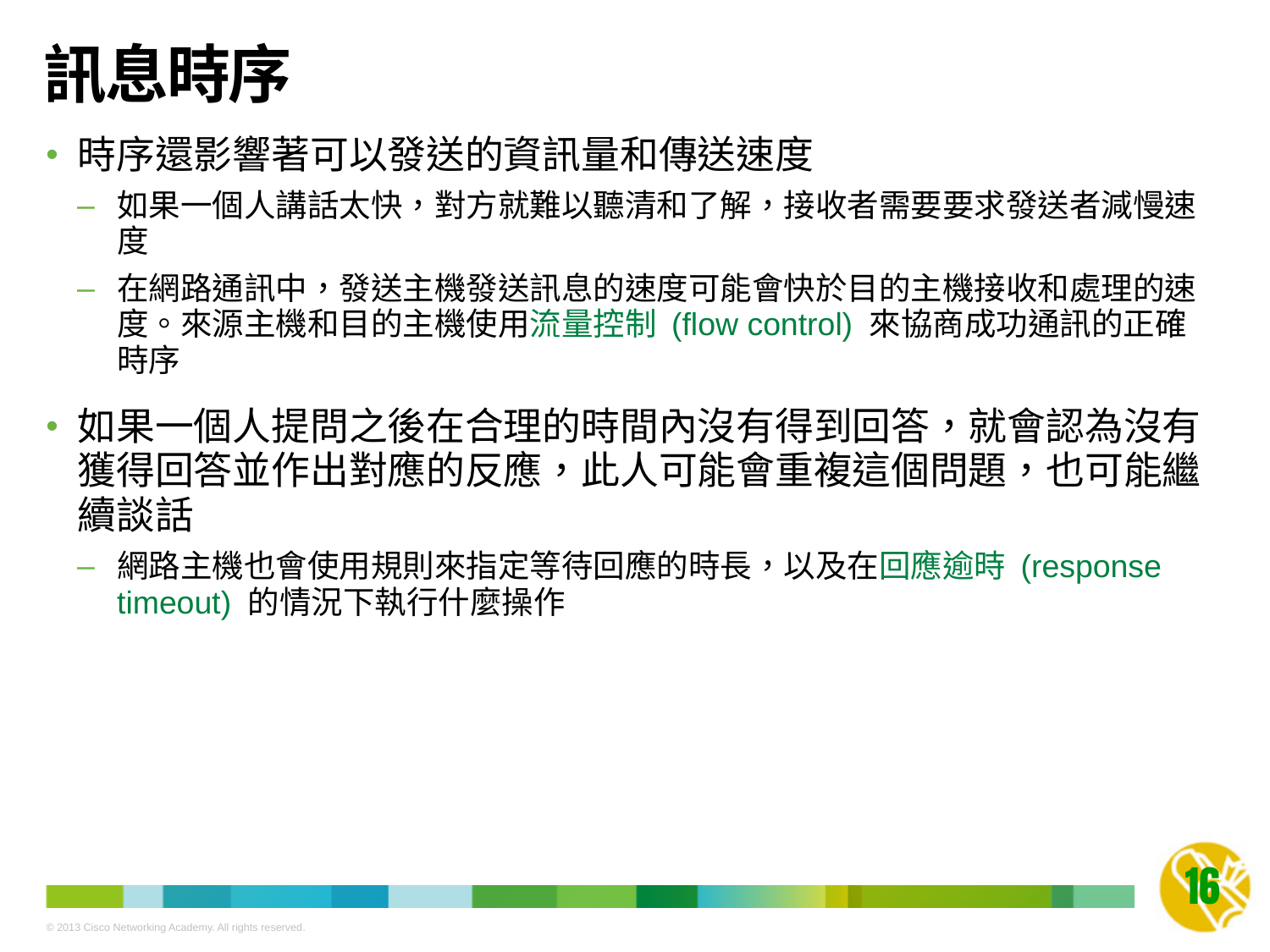

# 訊息時序
時序還影響著可以發送的資訊量和傳送速度
如果一個人講話太快，對方就難以聽清和了解，接收者需要要求發送者減慢速度
在網路通訊中，發送主機發送訊息的速度可能會快於目的主機接收和處理的速度。來源主機和目的主機使用流量控制 (flow control) 來協商成功通訊的正確時序
如果一個人提問之後在合理的時間內沒有得到回答，就會認為沒有獲得回答並作出對應的反應，此人可能會重複這個問題，也可能繼續談話
網路主機也會使用規則來指定等待回應的時長，以及在回應逾時 (response timeout) 的情況下執行什麼操作